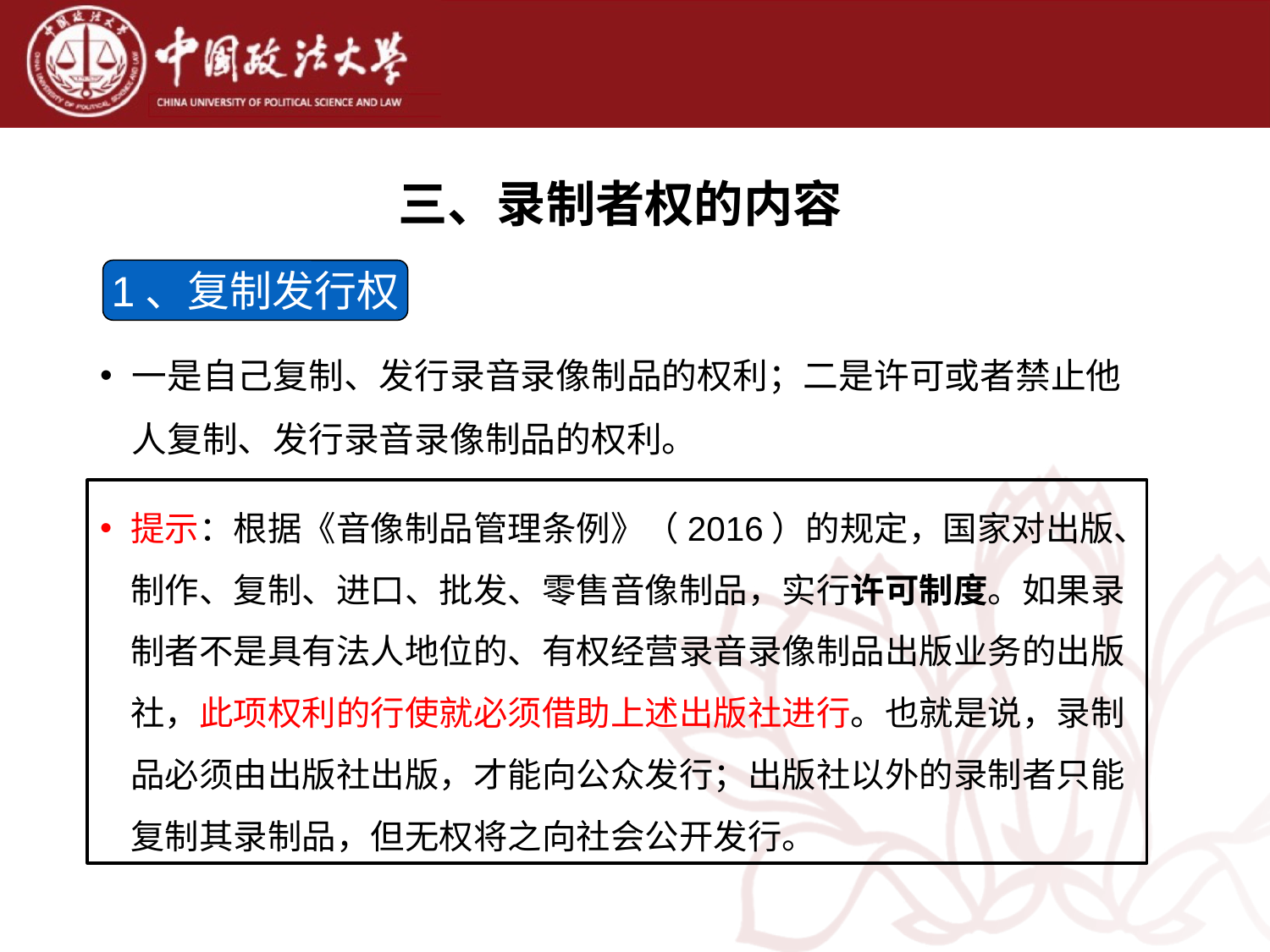

三、录制者权的内容
1、复制发行权
一是自己复制、发行录音录像制品的权利；二是许可或者禁止他人复制、发行录音录像制品的权利。
提示：根据《音像制品管理条例》（2016）的规定，国家对出版、制作、复制、进口、批发、零售音像制品，实行许可制度。如果录制者不是具有法人地位的、有权经营录音录像制品出版业务的出版社，此项权利的行使就必须借助上述出版社进行。也就是说，录制品必须由出版社出版，才能向公众发行；出版社以外的录制者只能复制其录制品，但无权将之向社会公开发行。